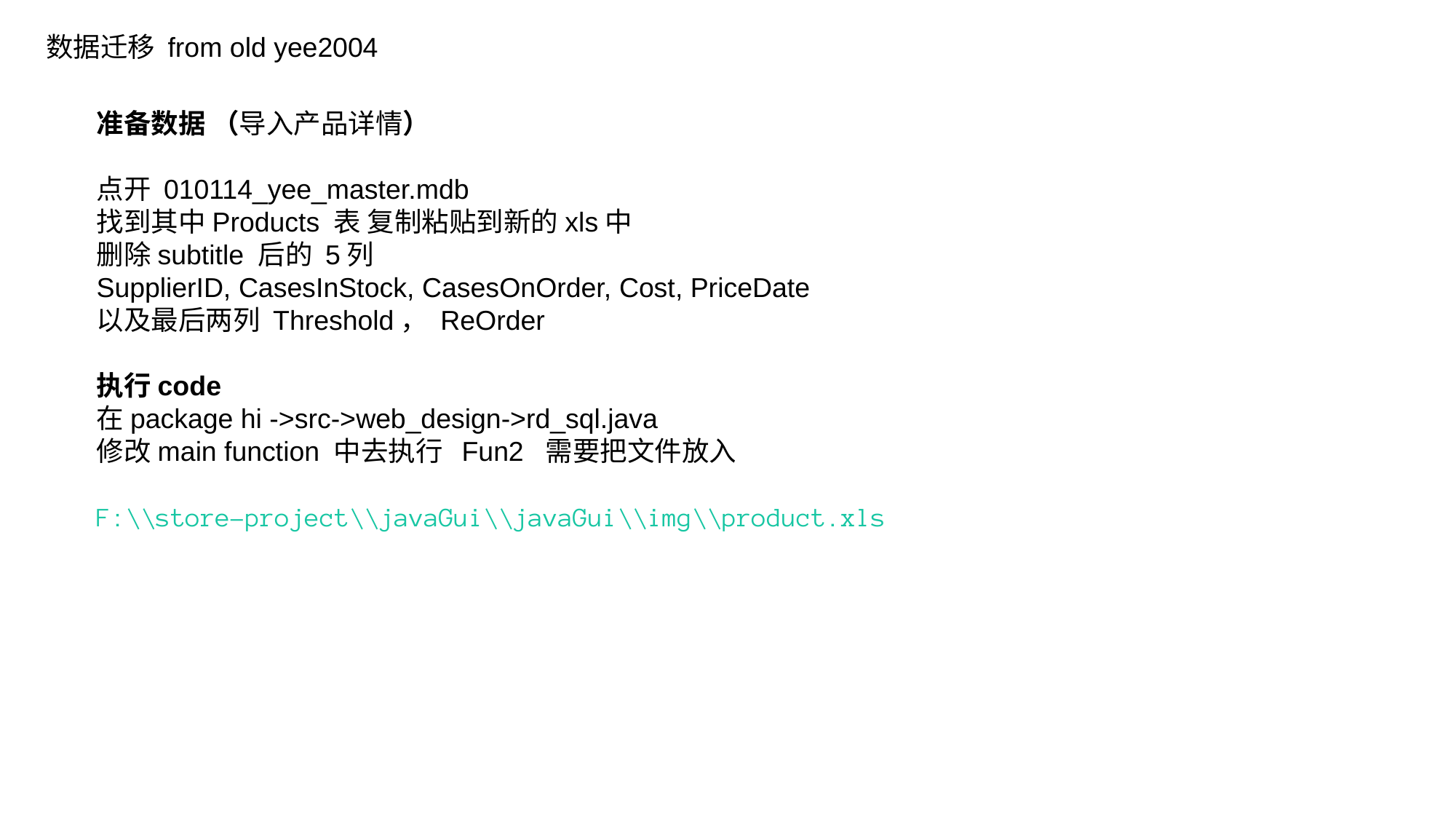

数据迁移 from old yee2004

准备数据 （导入产品详情）

点开 010114_yee_master.mdb
找到其中Products 表 复制粘贴到新的xls中
删除subtitle 后的 5列
SupplierID, CasesInStock, CasesOnOrder, Cost, PriceDate
以及最后两列 Threshold， ReOrder

执行code
在package hi ->src->web_design->rd_sql.java
修改main function 中去执行  Fun2  需要把文件放入

F:\\store-project\\javaGui\\javaGui\\img\\product.xls